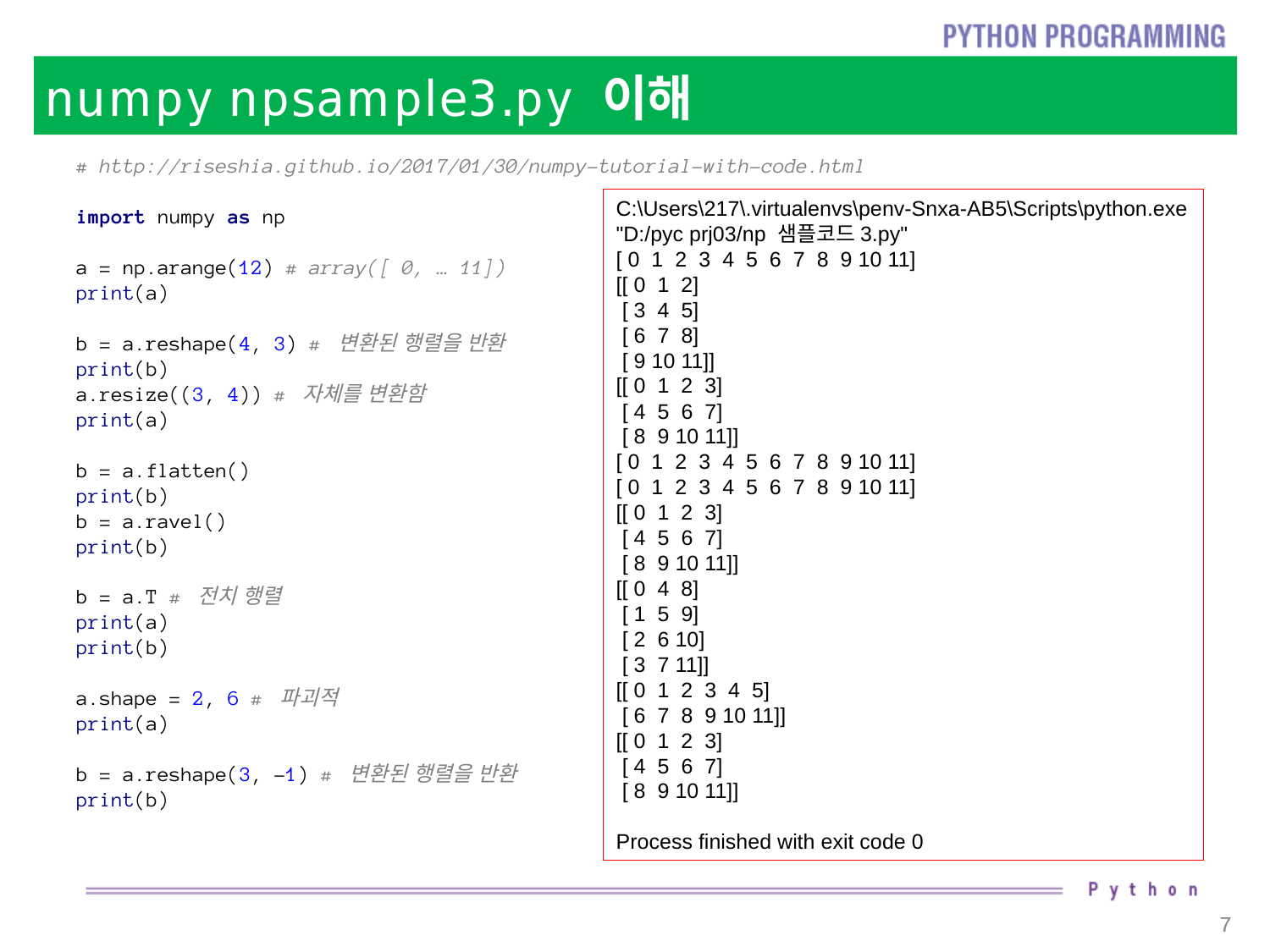

# numpy npsample3.py 이해
# http://riseshia.github.io/2017/01/30/numpy-tutorial-with-code.html import numpy as np a = np.arange(12) # array([ 0, … 11]) print(a) b = a.reshape(4, 3) # 변환된 행렬을 반환 print(b) a.resize((3, 4)) # 자체를 변환함 print(a) b = a.flatten() print(b) b = a.ravel() print(b) b = a.T # 전치 행렬 print(a) print(b) a.shape = 2, 6 # 파괴적 print(a) b = a.reshape(3, -1) # 변환된 행렬을 반환 print(b)

C:\Users\217\.virtualenvs\penv-Snxa-AB5\Scripts\python.exe "D:/pyc prj03/np 샘플코드3.py"
[ 0  1  2  3  4  5  6  7  8  9 10 11]
[[ 0  1  2]
 [ 3  4  5]
 [ 6  7  8]
 [ 9 10 11]]
[[ 0  1  2  3]
 [ 4  5  6  7]
 [ 8  9 10 11]]
[ 0  1  2  3  4  5  6  7  8  9 10 11]
[ 0  1  2  3  4  5  6  7  8  9 10 11]
[[ 0  1  2  3]
 [ 4  5  6  7]
 [ 8  9 10 11]]
[[ 0  4  8]
 [ 1  5  9]
 [ 2  6 10]
 [ 3  7 11]]
[[ 0  1  2  3  4  5]
 [ 6  7  8  9 10 11]]
[[ 0  1  2  3]
 [ 4  5  6  7]
 [ 8  9 10 11]]

Process finished with exit code 0
7